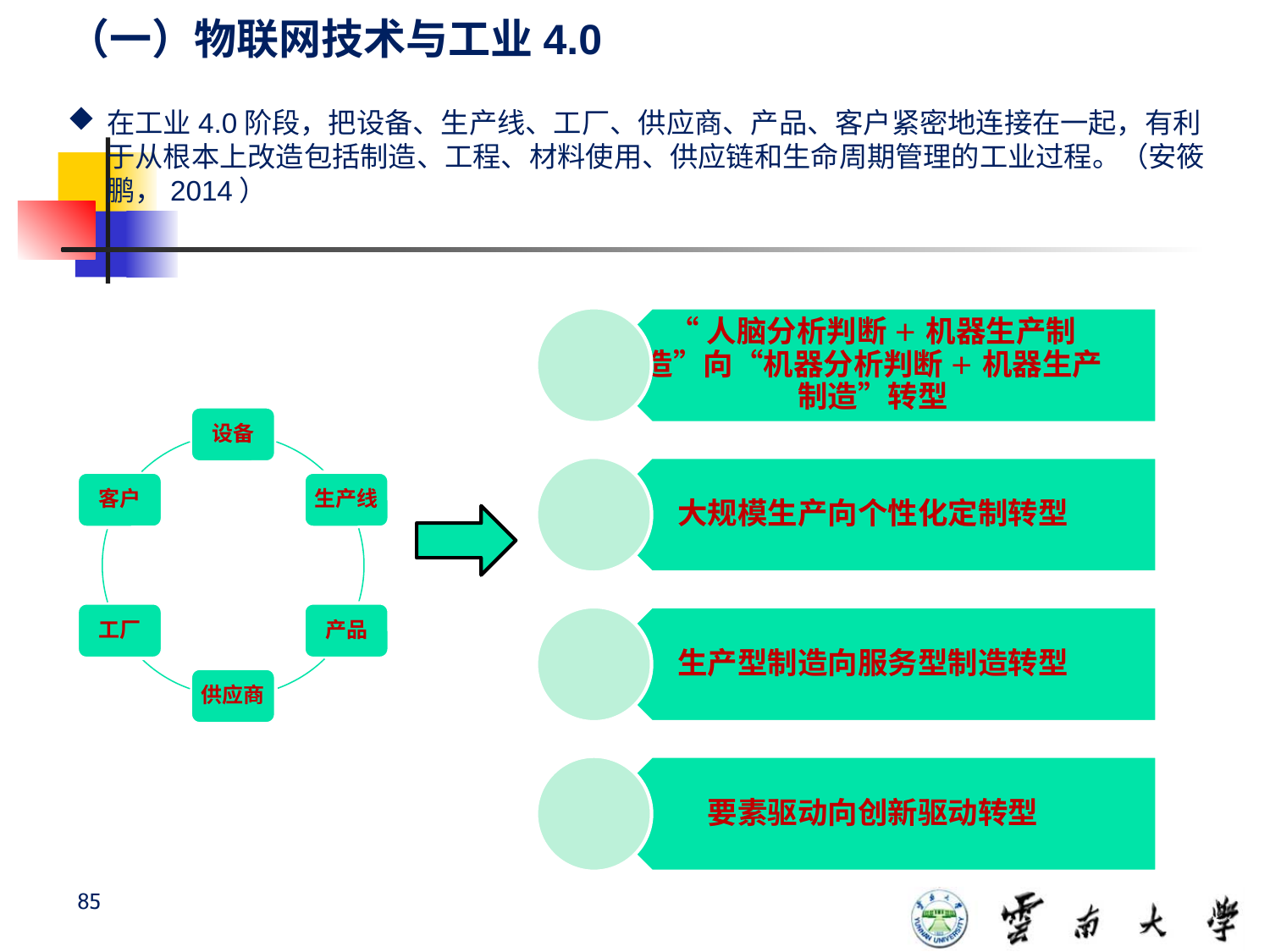

（一）物联网技术与工业4.0
在工业4.0阶段，把设备、生产线、工厂、供应商、产品、客户紧密地连接在一起，有利于从根本上改造包括制造、工程、材料使用、供应链和生命周期管理的工业过程。（安筱鹏，2014）
“人脑分析判断+机器生产制造”向“机器分析判断+机器生产制造”转型
大规模生产向个性化定制转型
生产型制造向服务型制造转型
要素驱动向创新驱动转型
设备
生产线
产品
供应商
工厂
客户

85